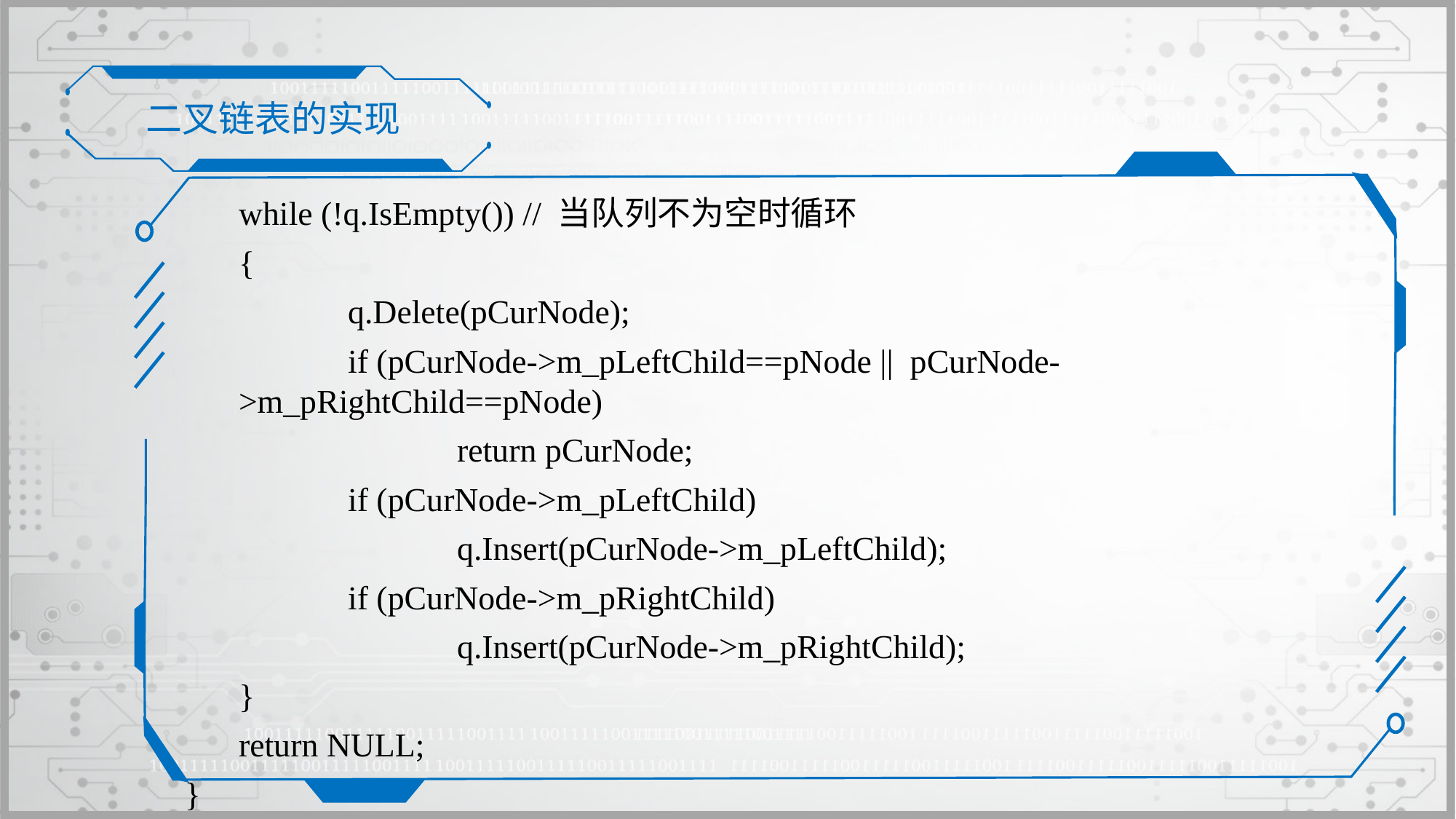

二叉链表的实现

	while (!q.IsEmpty()) // 当队列不为空时循环
	{
		q.Delete(pCurNode);
		if (pCurNode->m_pLeftChild==pNode ||  pCurNode->m_pRightChild==pNode)
			return pCurNode;
		if (pCurNode->m_pLeftChild)
			q.Insert(pCurNode->m_pLeftChild);
		if (pCurNode->m_pRightChild)
			q.Insert(pCurNode->m_pRightChild);
	}
	return NULL;
}